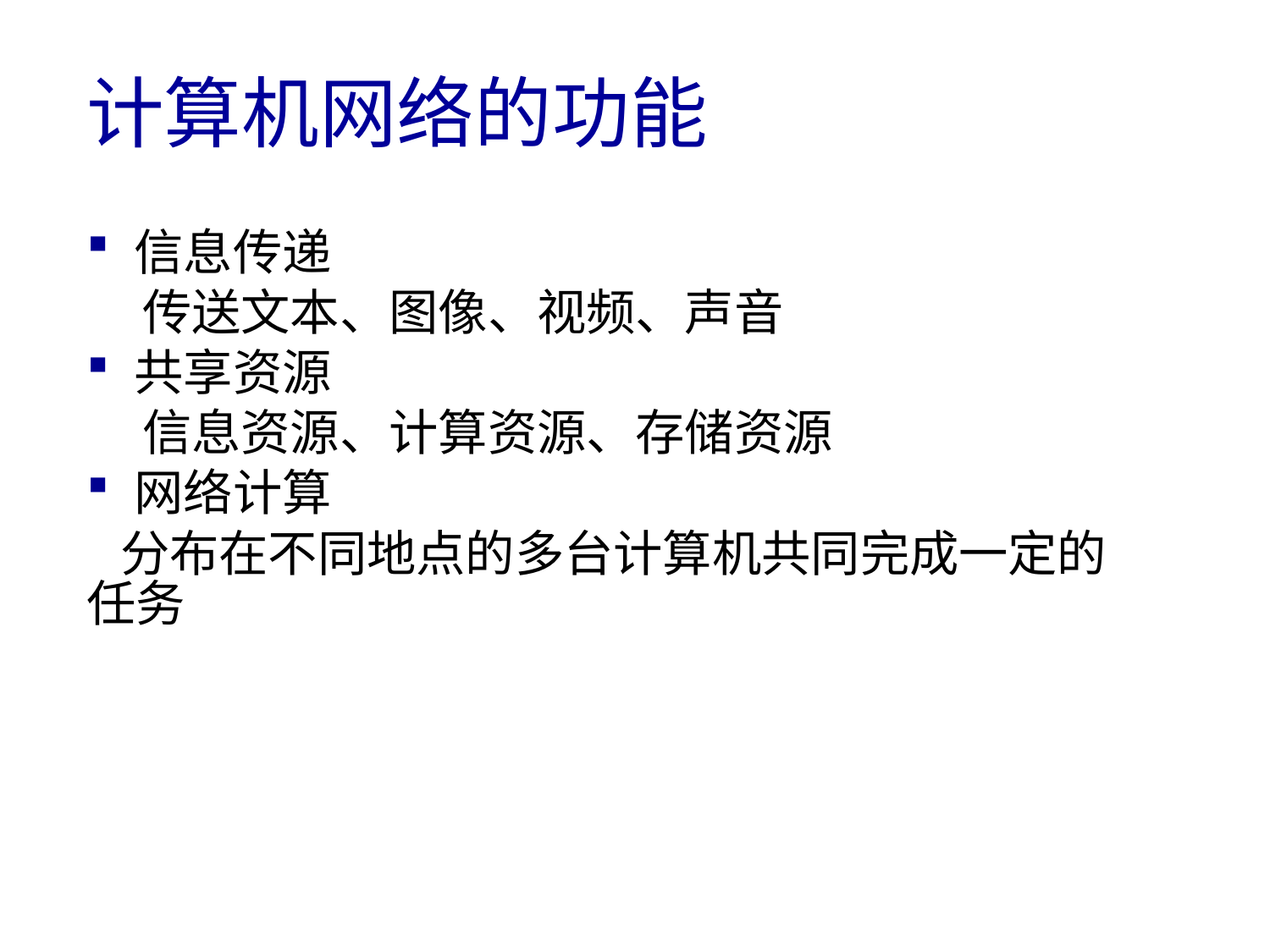

# 计算机网络的功能
信息传递
    传送文本、图像、视频、声音
共享资源
    信息资源、计算资源、存储资源
网络计算
  分布在不同地点的多台计算机共同完成一定的任务